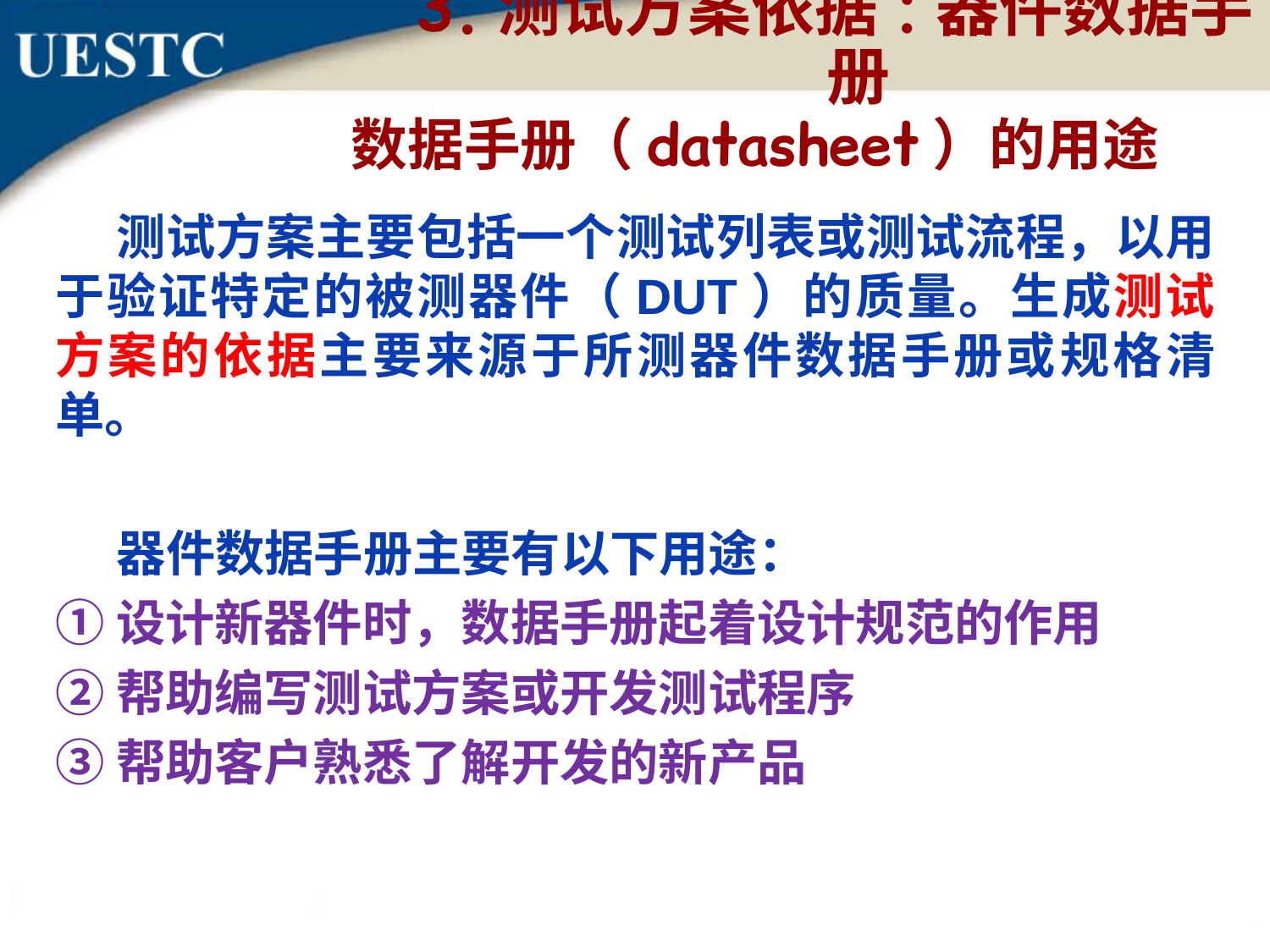

3.测试方案依据:器件数据手册
数据手册（datasheet）的用途
测试方案主要包括一个测试列表或测试流程，以用于验证特定的被测器件（DUT）的质量。生成测试方案的依据主要来源于所测器件数据手册或规格清单。

器件数据手册主要有以下用途：
①设计新器件时，数据手册起着设计规范的作用
②帮助编写测试方案或开发测试程序
③帮助客户熟悉了解开发的新产品